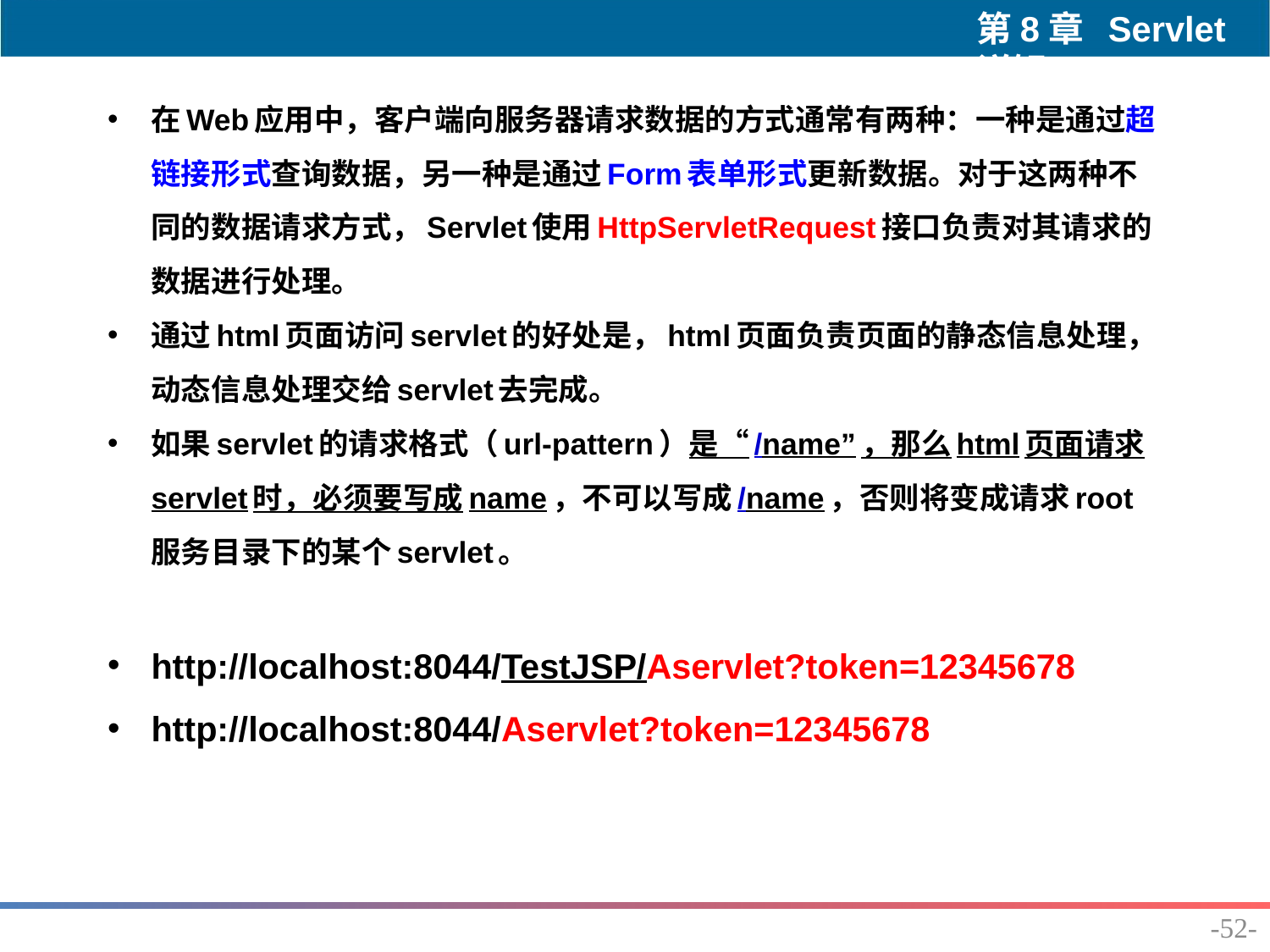

在Web应用中，客户端向服务器请求数据的方式通常有两种：一种是通过超链接形式查询数据，另一种是通过Form表单形式更新数据。对于这两种不同的数据请求方式，Servlet使用HttpServletRequest接口负责对其请求的数据进行处理。
通过html页面访问servlet的好处是，html页面负责页面的静态信息处理，动态信息处理交给servlet去完成。
如果servlet的请求格式（url-pattern）是“/name”，那么html页面请求servlet时，必须要写成name，不可以写成/name，否则将变成请求root服务目录下的某个servlet。

http://localhost:8044/TestJSP/Aservlet?token=12345678
http://localhost:8044/Aservlet?token=12345678
-52-